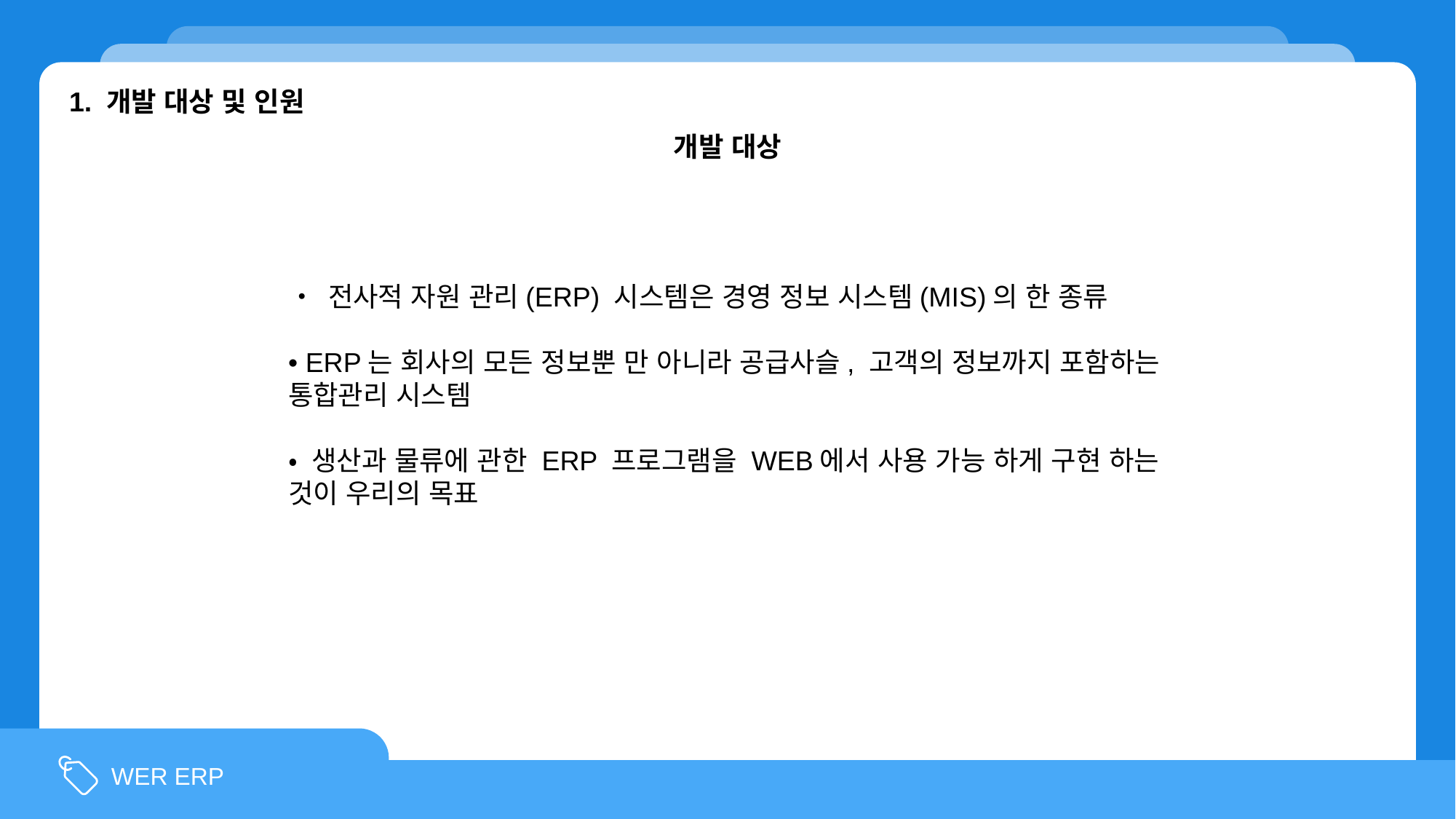

1. 개발 대상 및 인원
개발 대상
• 전사적 자원 관리(ERP) 시스템은 경영 정보 시스템(MIS)의 한 종류

• ERP는 회사의 모든 정보뿐 만 아니라 공급사슬, 고객의 정보까지 포함하는 통합관리 시스템

• 생산과 물류에 관한 ERP 프로그램을 WEB에서 사용 가능 하게 구현 하는 것이 우리의 목표

WER ERP